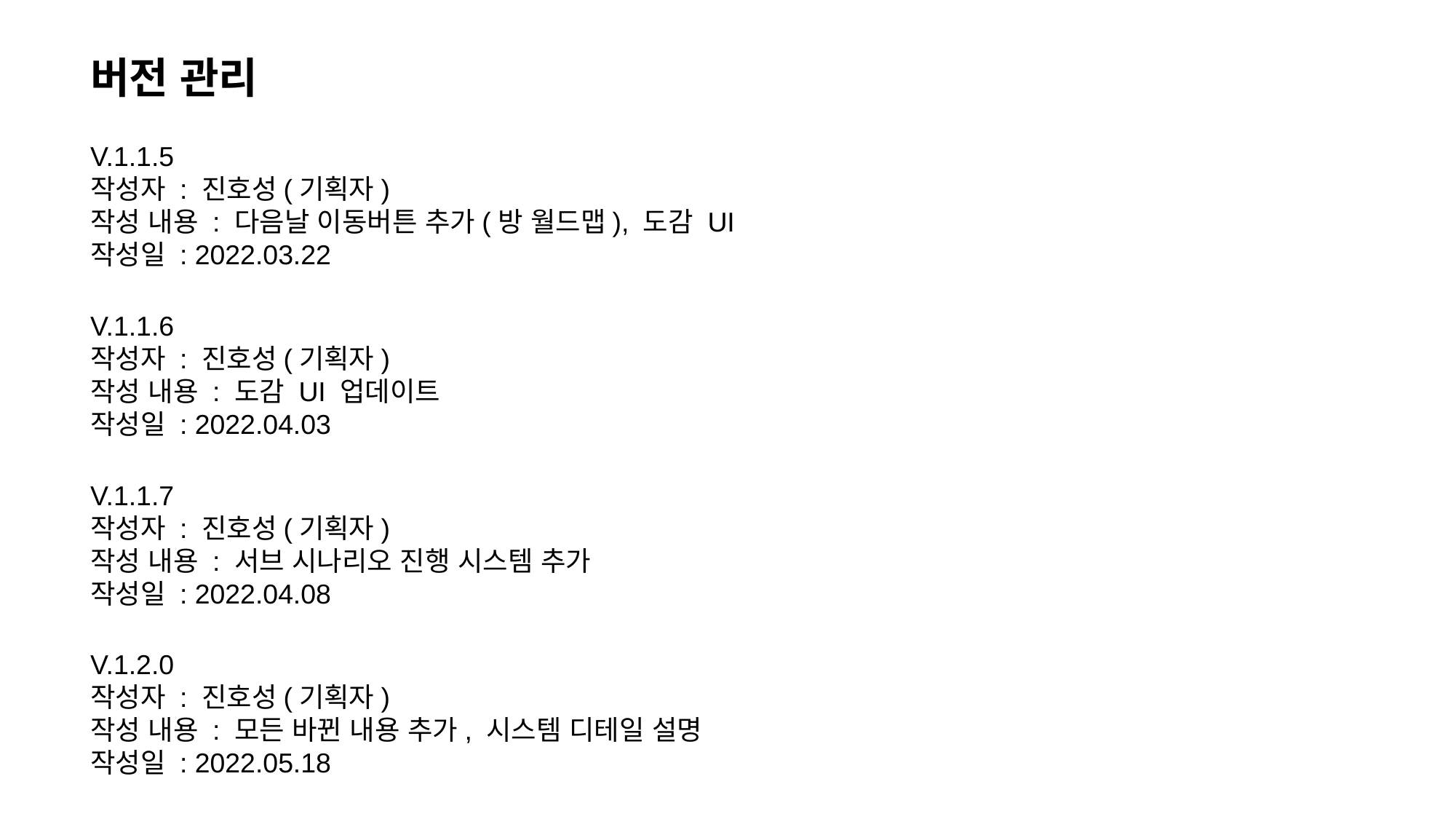

버전 관리
V.1.1.5
작성자 : 진호성(기획자)
작성 내용 : 다음날 이동버튼 추가(방 월드맵), 도감 UI
작성일 : 2022.03.22
V.1.1.6
작성자 : 진호성(기획자)
작성 내용 : 도감 UI 업데이트
작성일 : 2022.04.03
V.1.1.7
작성자 : 진호성(기획자)
작성 내용 : 서브 시나리오 진행 시스템 추가
작성일 : 2022.04.08
V.1.2.0
작성자 : 진호성(기획자)
작성 내용 : 모든 바뀐 내용 추가, 시스템 디테일 설명
작성일 : 2022.05.18